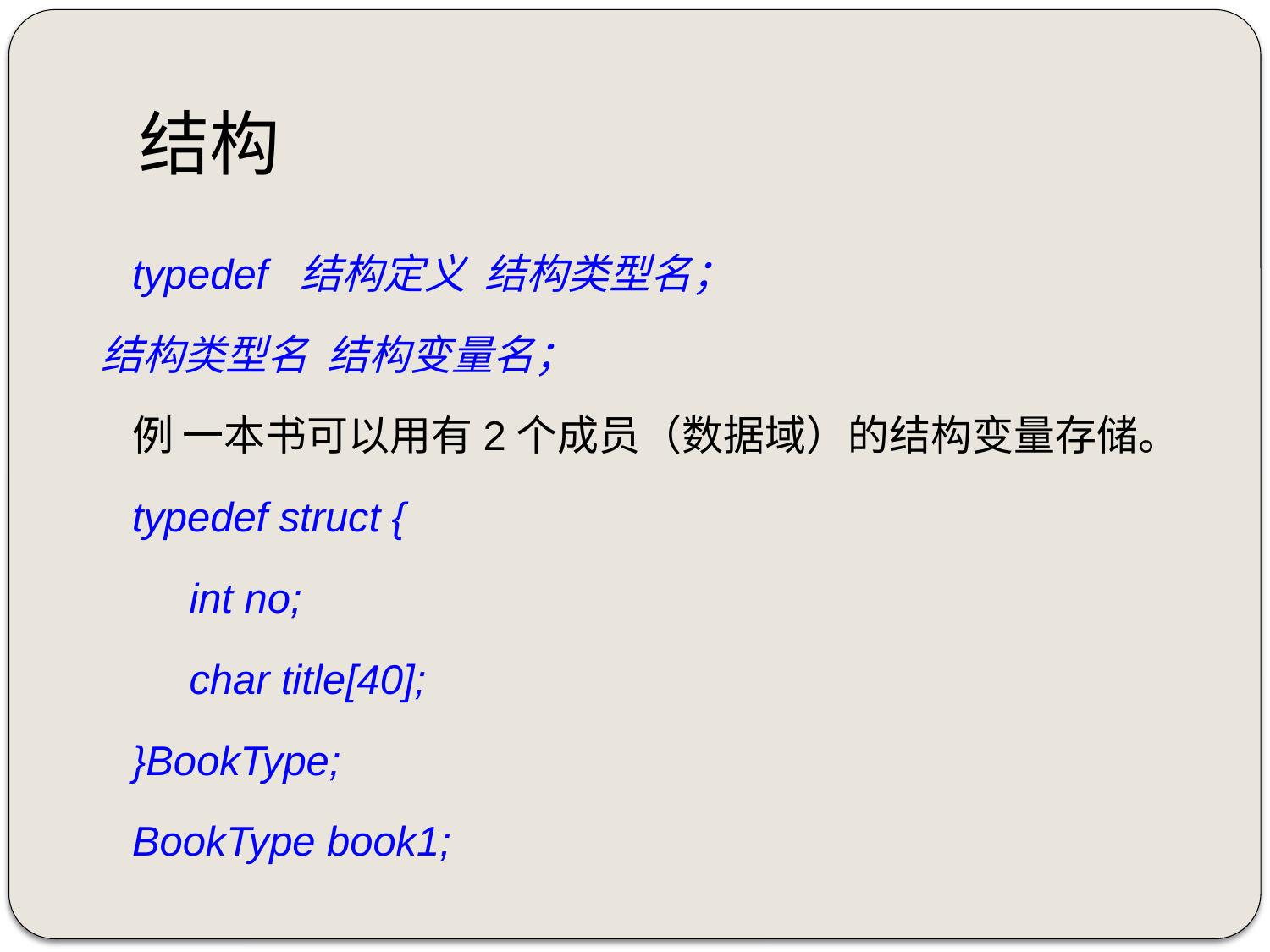

# 结构
	typedef  结构定义  结构类型名；
结构类型名  结构变量名；
		例 一本书可以用有2个成员（数据域）的结构变量存储。
	typedef struct {
	     int no;
	     char title[40];
	}BookType;
	BookType book1;